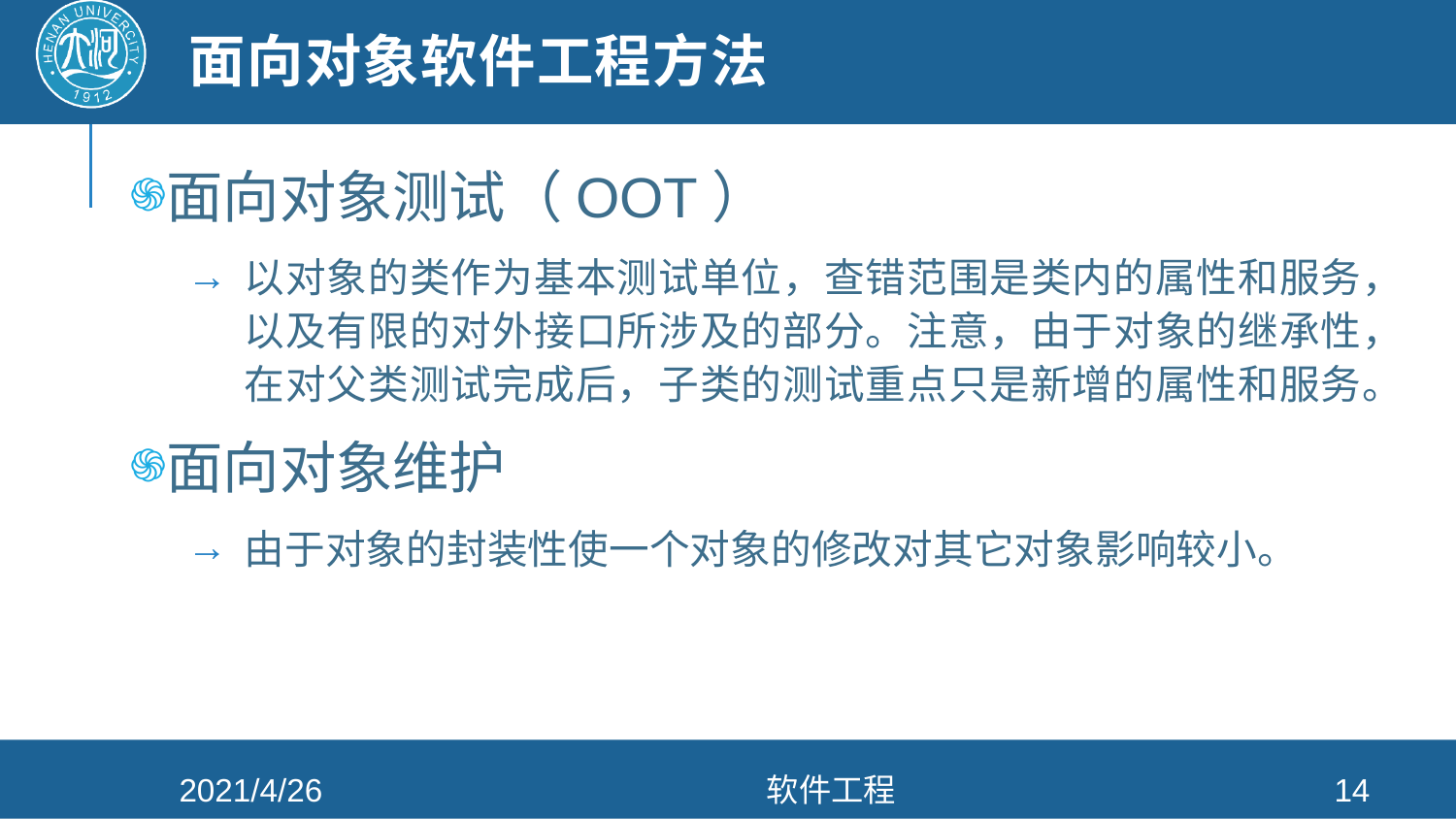

# 面向对象软件工程方法
面向对象测试（OOT）
以对象的类作为基本测试单位，查错范围是类内的属性和服务，以及有限的对外接口所涉及的部分。注意，由于对象的继承性，在对父类测试完成后，子类的测试重点只是新增的属性和服务。
面向对象维护
由于对象的封装性使一个对象的修改对其它对象影响较小。
2021/4/26
软件工程
14